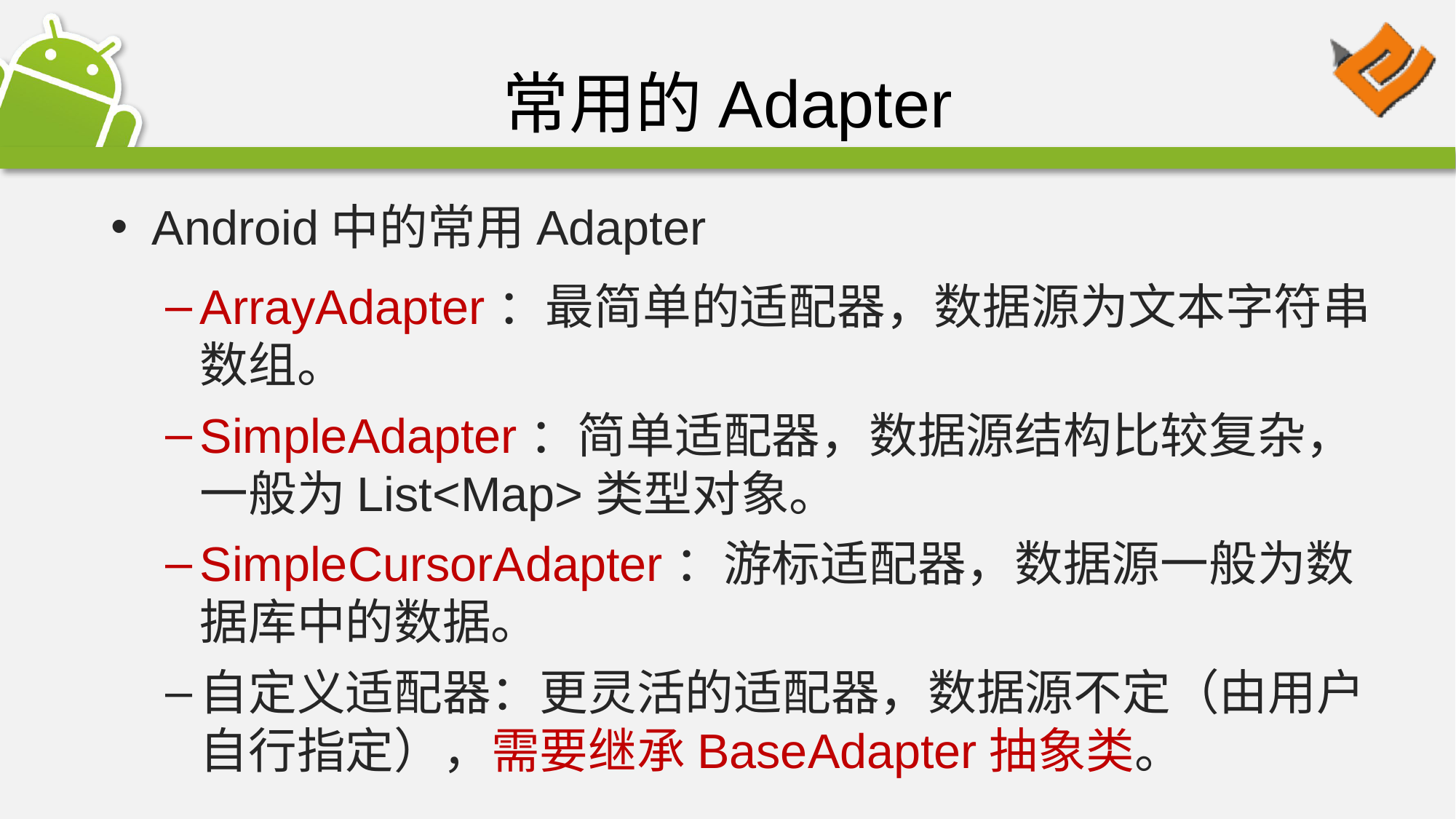

# 常用的Adapter
Android中的常用Adapter
ArrayAdapter：最简单的适配器，数据源为文本字符串数组。
SimpleAdapter：简单适配器，数据源结构比较复杂，一般为List<Map>类型对象。
SimpleCursorAdapter：游标适配器，数据源一般为数据库中的数据。
自定义适配器：更灵活的适配器，数据源不定（由用户自行指定），需要继承BaseAdapter抽象类。